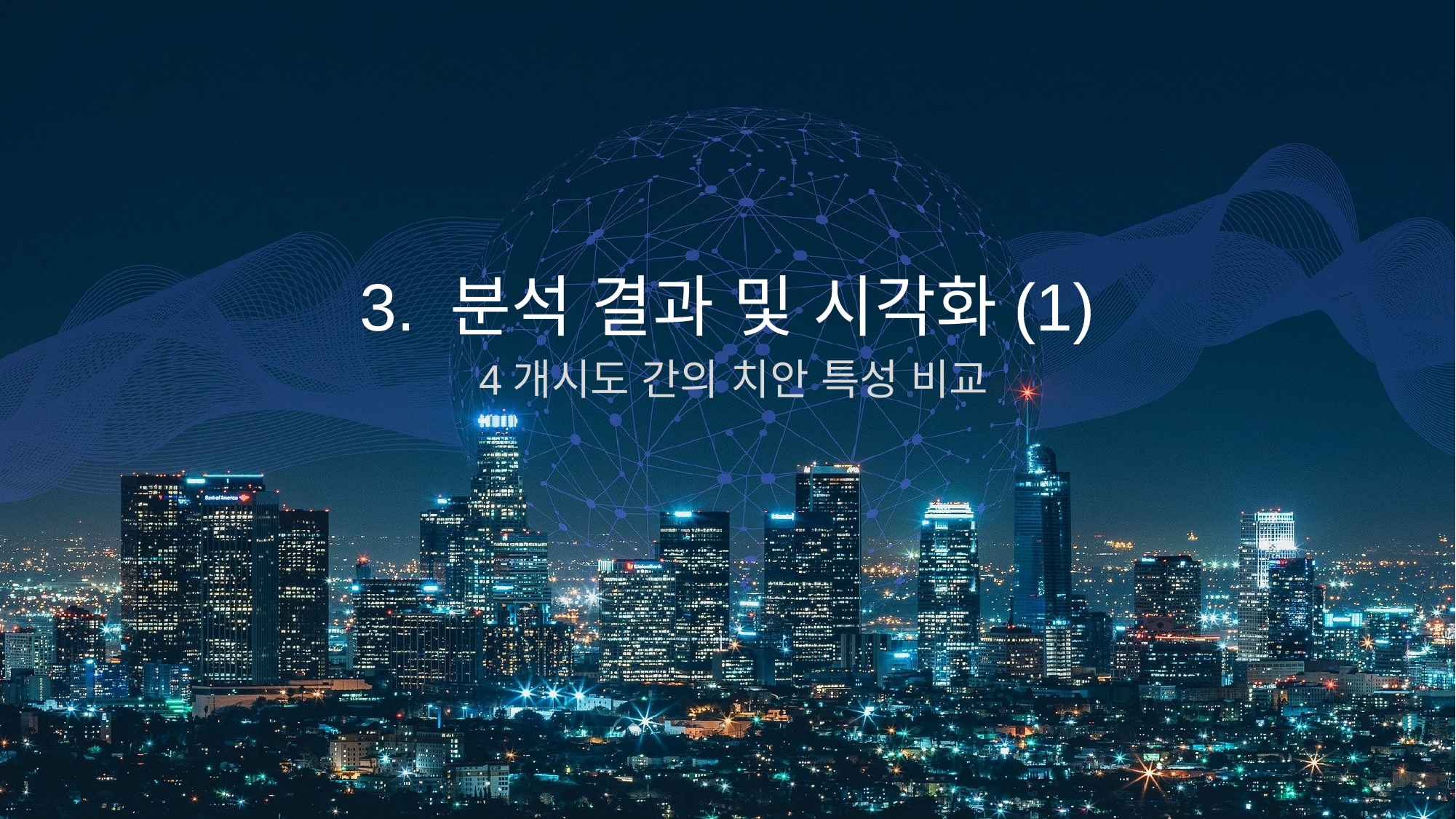

3. 분석 결과 및 시각화(1)
 4개시도 간의 치안 특성 비교